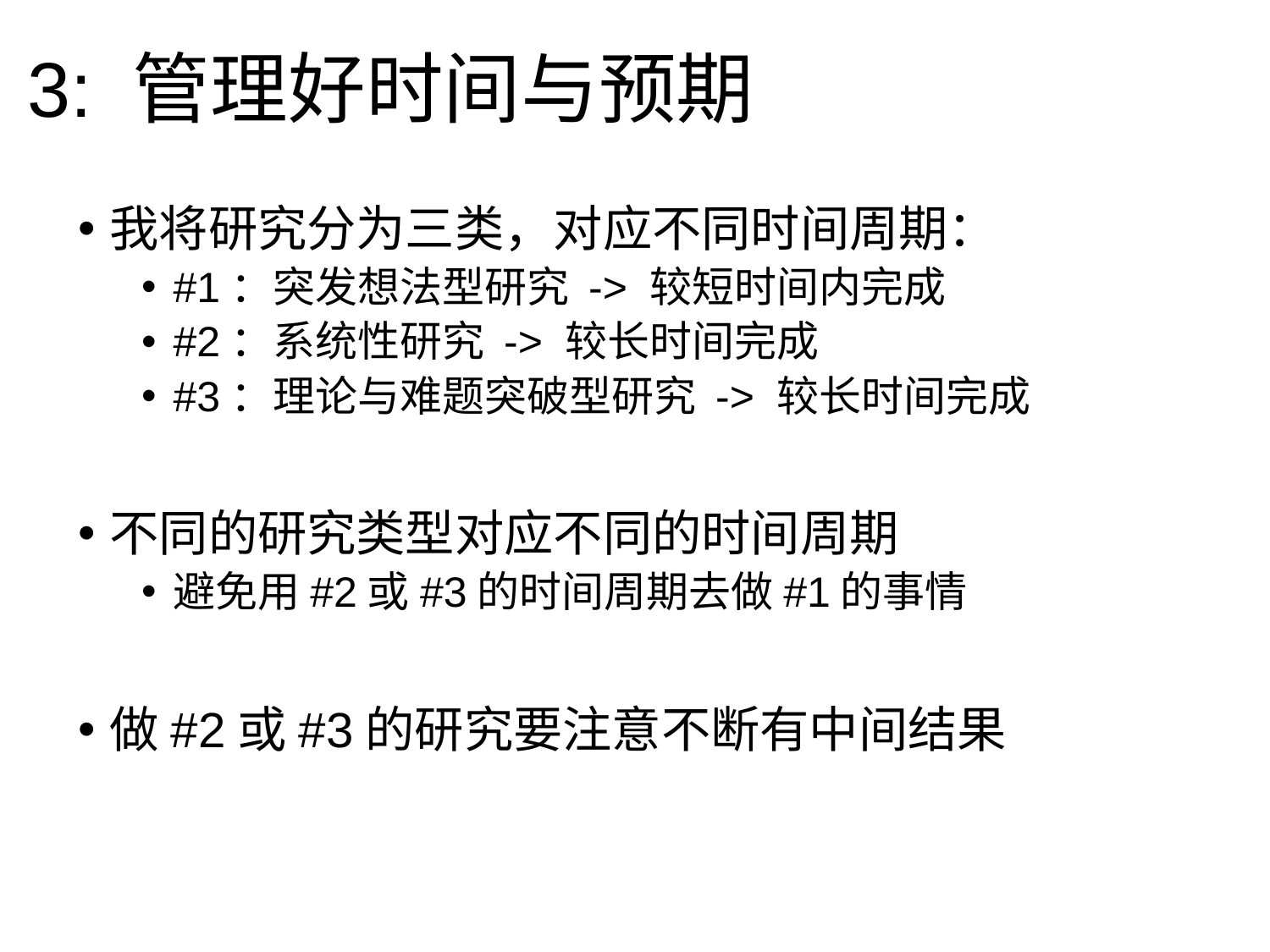

# 3: 管理好时间与预期
我将研究分为三类，对应不同时间周期：
#1：突发想法型研究 -> 较短时间内完成
#2：系统性研究 -> 较长时间完成
#3：理论与难题突破型研究 -> 较长时间完成

不同的研究类型对应不同的时间周期
避免用#2或#3的时间周期去做#1的事情

做#2或#3的研究要注意不断有中间结果